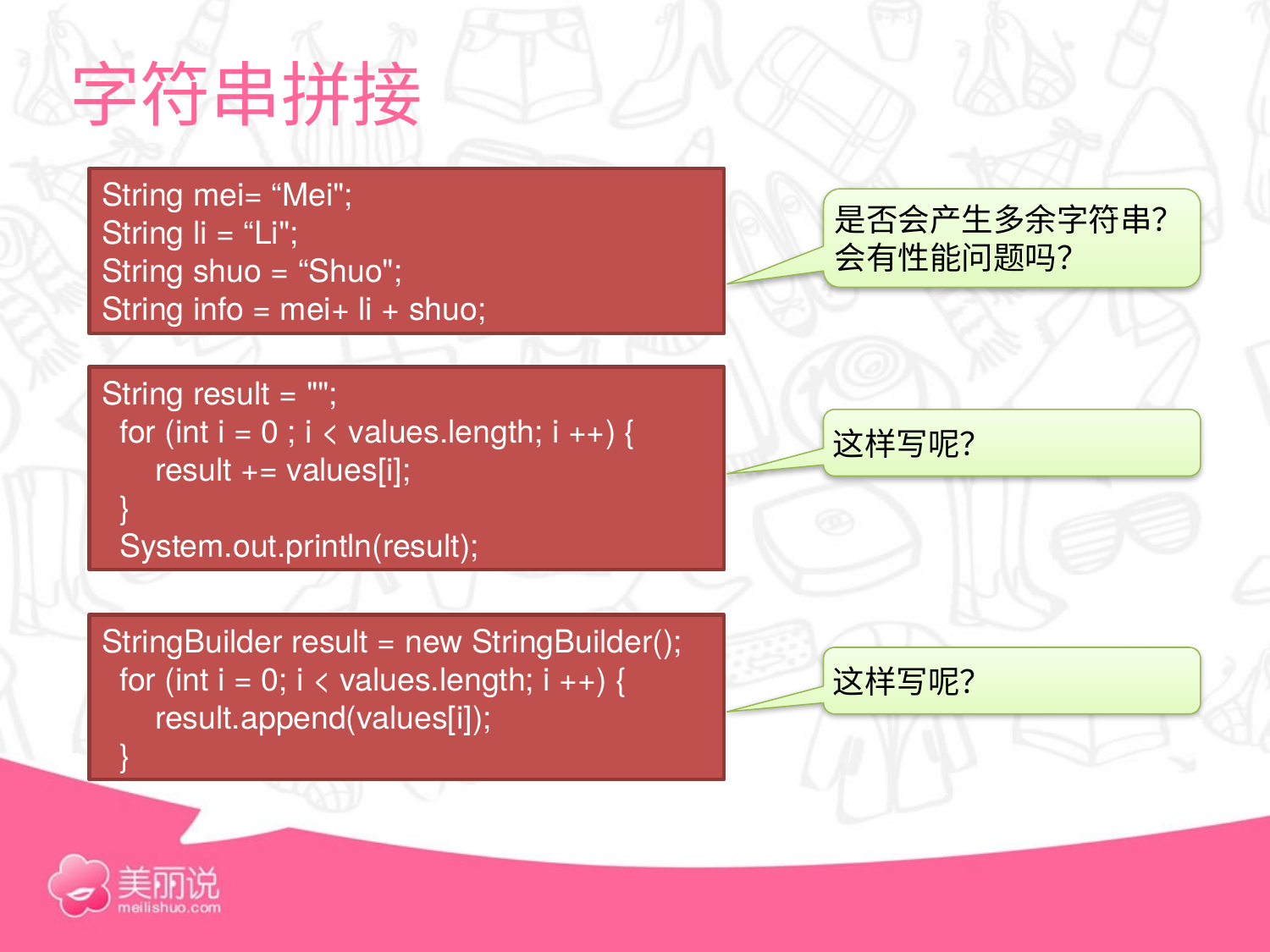

# 字符串拼接
String mei= “Mei";
String li = “Li";
String shuo = “Shuo";
String info = mei+ li + shuo;
是否会产生多余字符串？
会有性能问题吗？
String result = "";
  for (int i = 0 ; i < values.length; i ++) {
      result += values[i];
  }
  System.out.println(result);
这样写呢？
StringBuilder result = new StringBuilder();
  for (int i = 0; i < values.length; i ++) {
      result.append(values[i]);
  }
这样写呢？